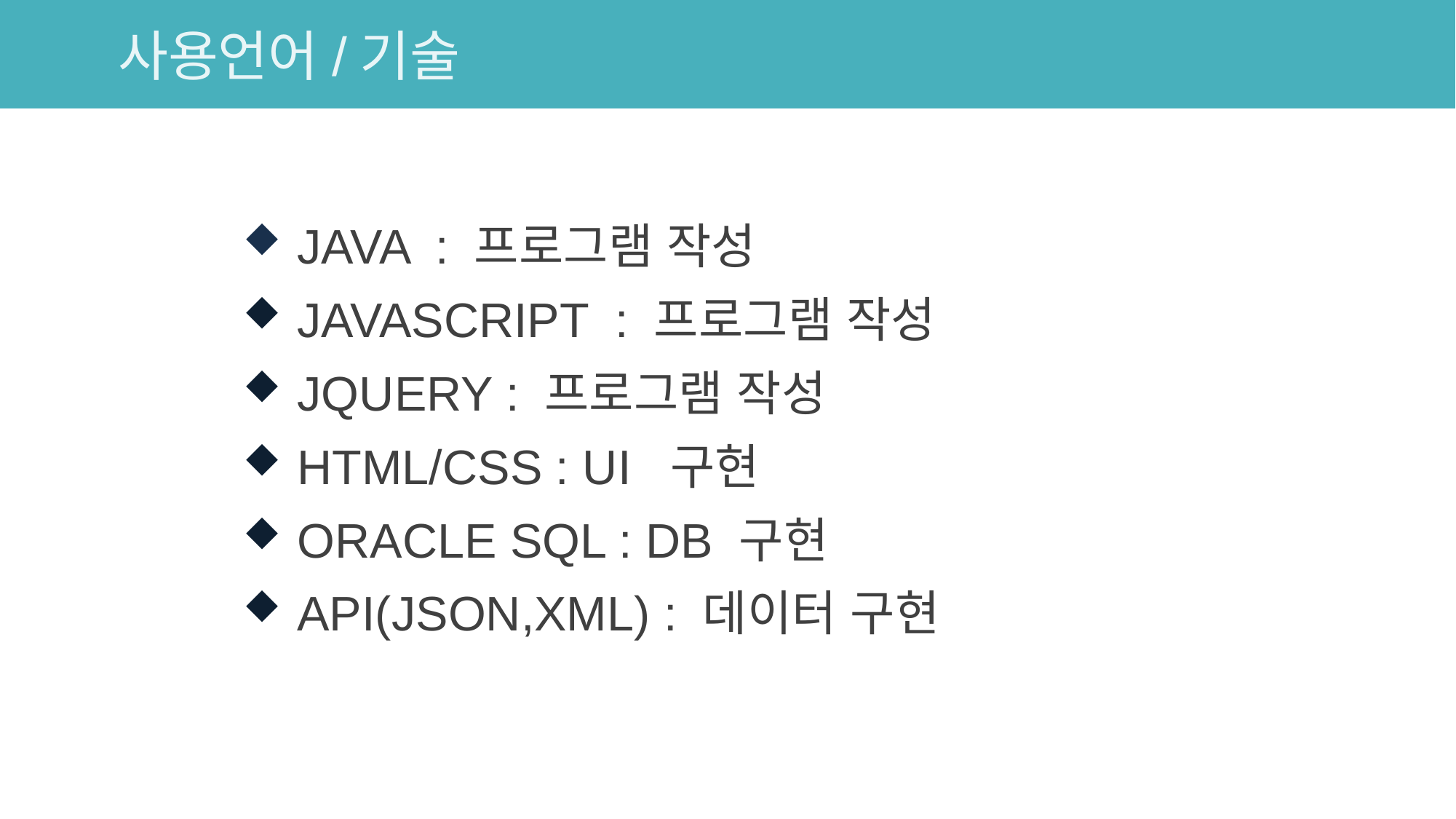

사용언어/기술
#
JAVA  : 프로그램 작성
JAVASCRIPT  : 프로그램 작성
JQUERY : 프로그램 작성
HTML/CSS : UI  구현
ORACLE SQL : DB 구현
API(JSON,XML) : 데이터 구현